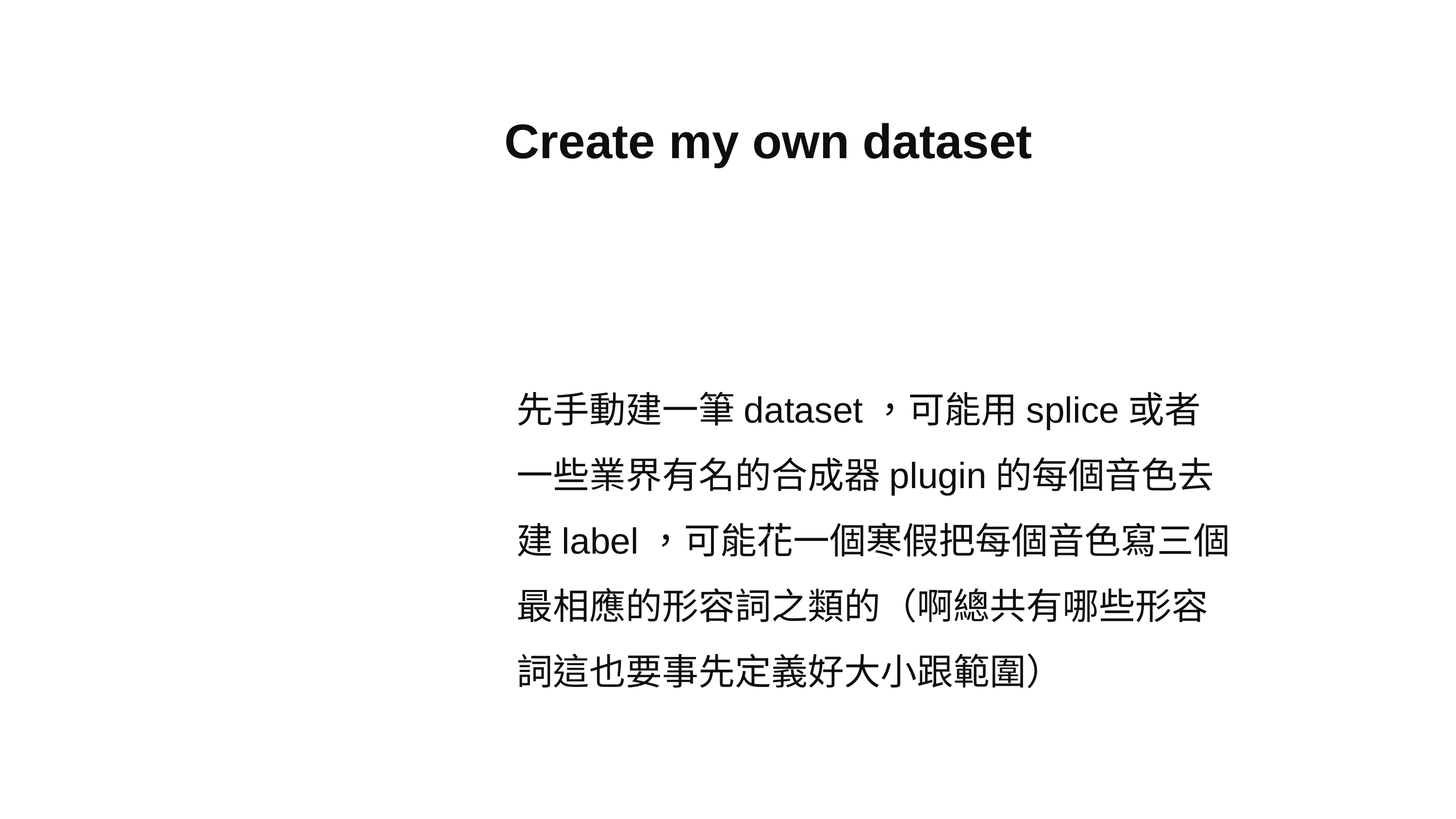

Create my own dataset
先手動建一筆dataset，可能用splice或者一些業界有名的合成器plugin的每個音色去建label，可能花一個寒假把每個音色寫三個最相應的形容詞之類的（啊總共有哪些形容詞這也要事先定義好大小跟範圍）